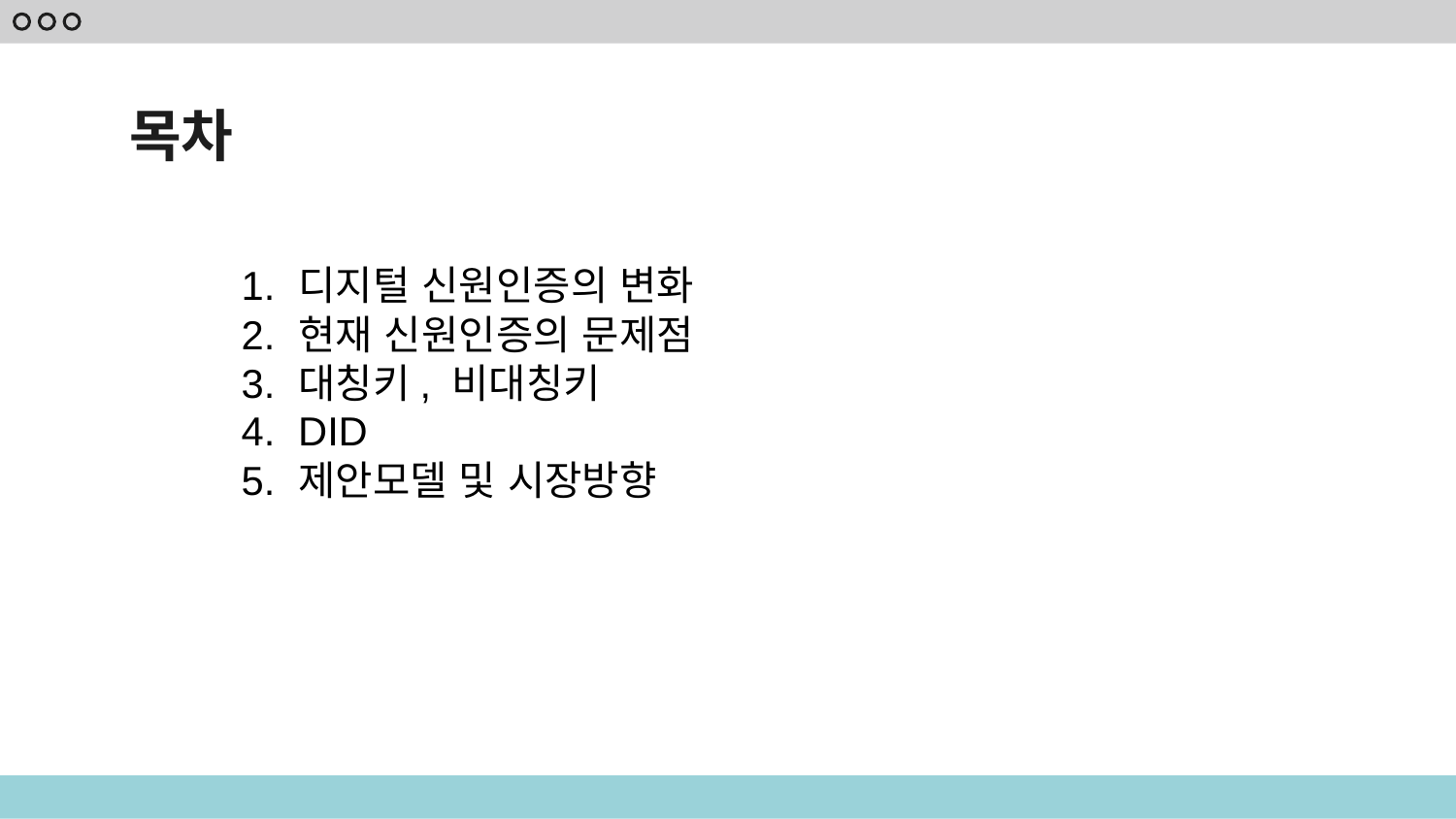

# 목차
디지털 신원인증의 변화
현재 신원인증의 문제점
대칭키, 비대칭키
DID
제안모델 및 시장방향